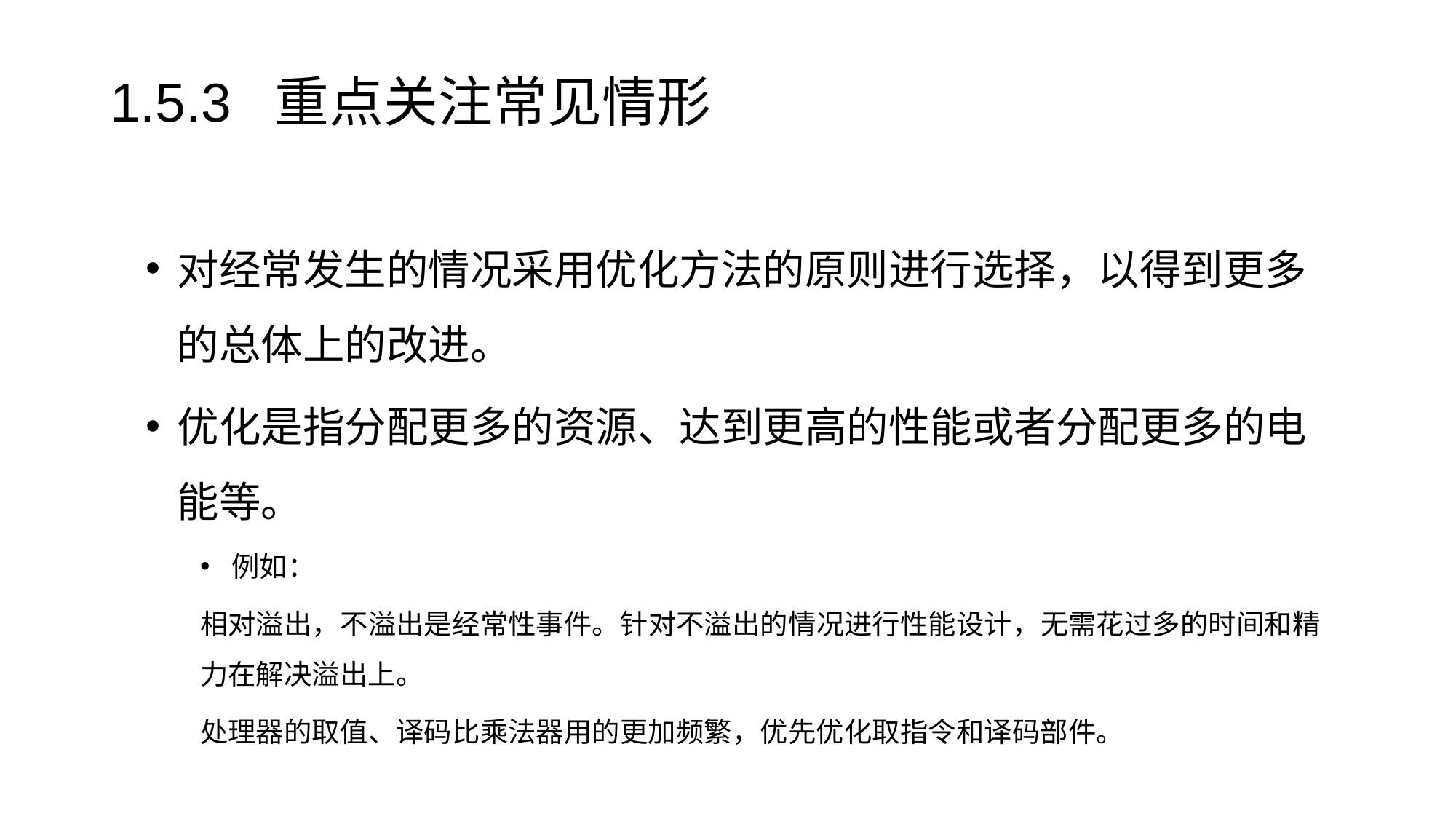

# 1.5.3  重点关注常见情形
对经常发生的情况采用优化方法的原则进行选择，以得到更多的总体上的改进。
优化是指分配更多的资源、达到更高的性能或者分配更多的电能等。
例如：
相对溢出，不溢出是经常性事件。针对不溢出的情况进行性能设计，无需花过多的时间和精力在解决溢出上。
处理器的取值、译码比乘法器用的更加频繁，优先优化取指令和译码部件。